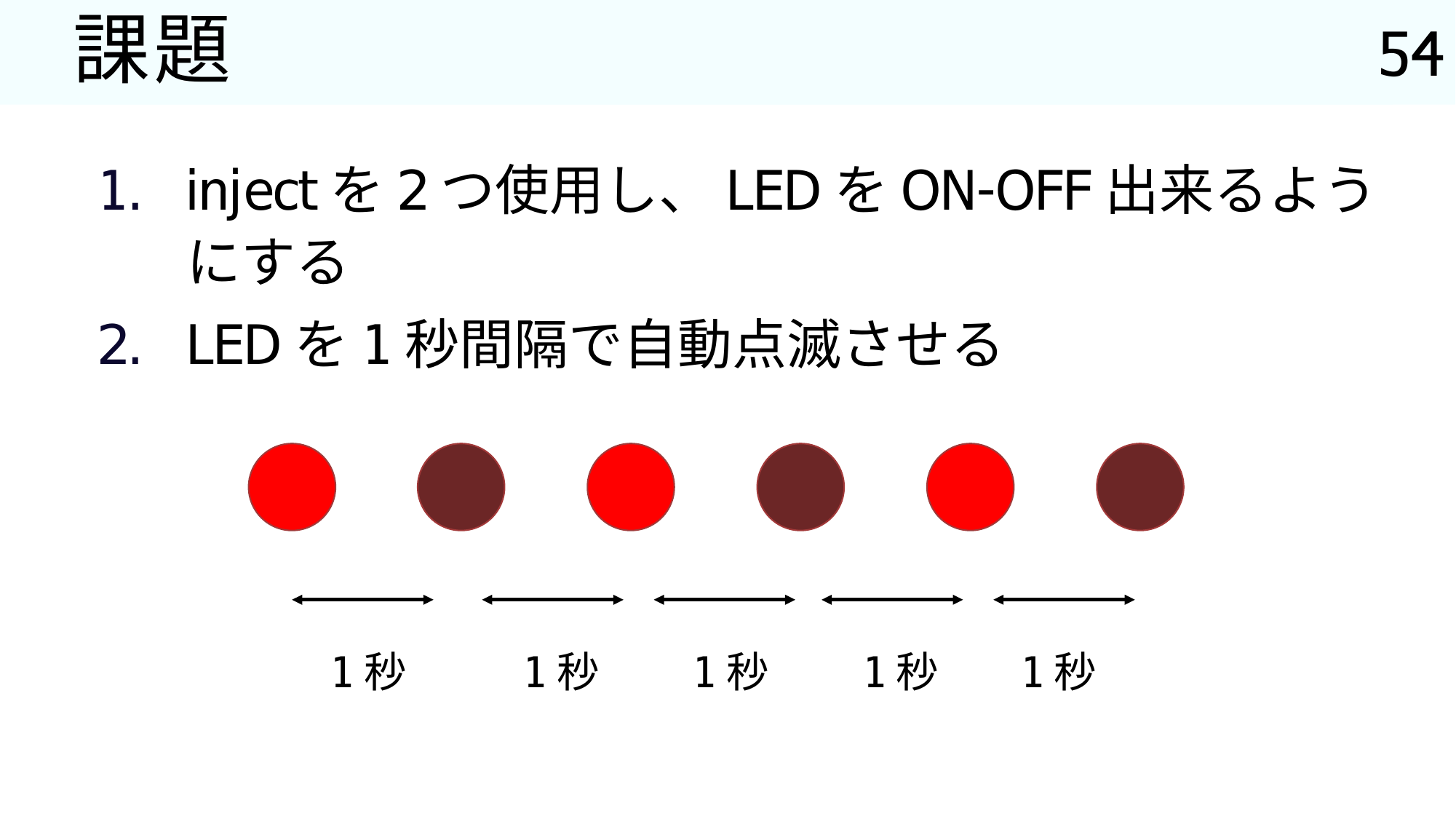

54
# 課題
injectを2つ使用し、LEDをON-OFF出来るようにする
LEDを1秒間隔で自動点滅させる

1秒
1秒
1秒
1秒
1秒